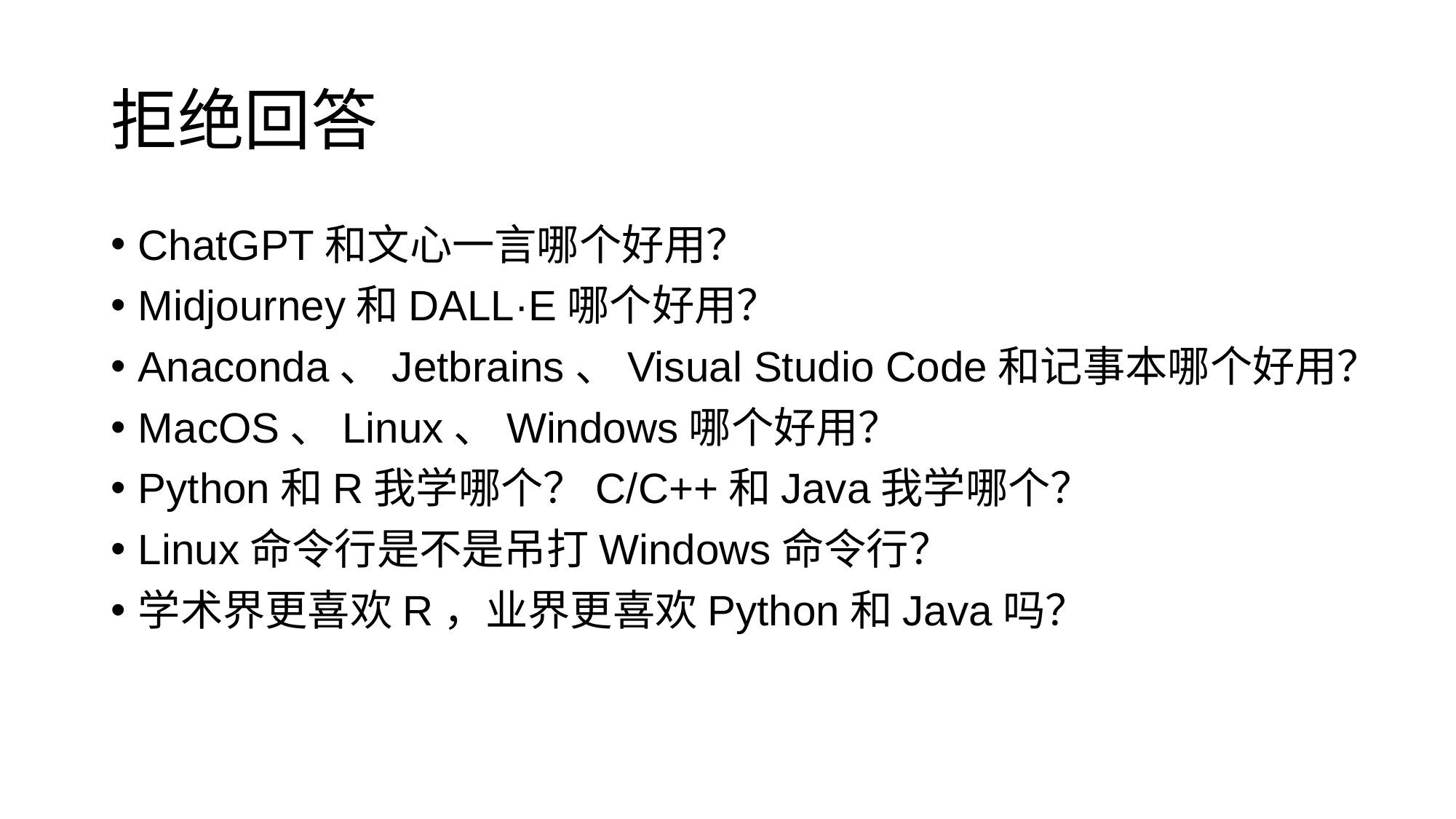

# 拒绝回答
ChatGPT和文心一言哪个好用？
Midjourney和DALL·E哪个好用？
Anaconda、Jetbrains、Visual Studio Code和记事本哪个好用？
MacOS、Linux、Windows哪个好用？
Python和R我学哪个？C/C++和Java我学哪个？
Linux命令行是不是吊打Windows命令行？
学术界更喜欢R，业界更喜欢Python和Java吗？